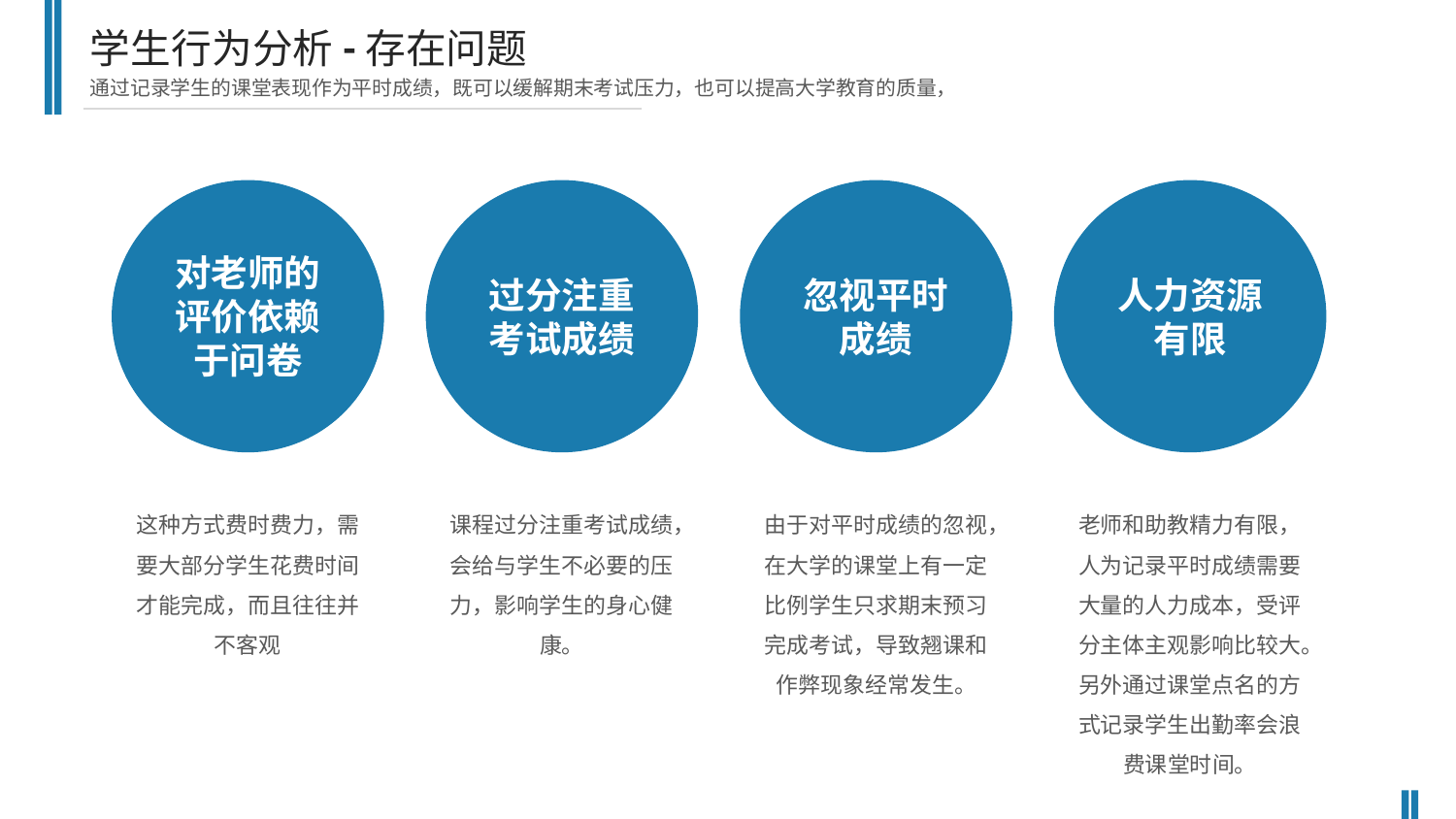

学生行为分析-存在问题
通过记录学生的课堂表现作为平时成绩，既可以缓解期末考试压力，也可以提高大学教育的质量，
对老师的评价依赖于问卷
过分注重考试成绩
忽视平时成绩
人力资源有限
这种方式费时费力，需要大部分学生花费时间才能完成，而且往往并不客观
课程过分注重考试成绩，会给与学生不必要的压力，影响学生的身心健康。
由于对平时成绩的忽视，在大学的课堂上有一定比例学生只求期末预习完成考试，导致翘课和作弊现象经常发生。
老师和助教精力有限，人为记录平时成绩需要大量的人力成本，受评分主体主观影响比较大。另外通过课堂点名的方式记录学生出勤率会浪费课堂时间。